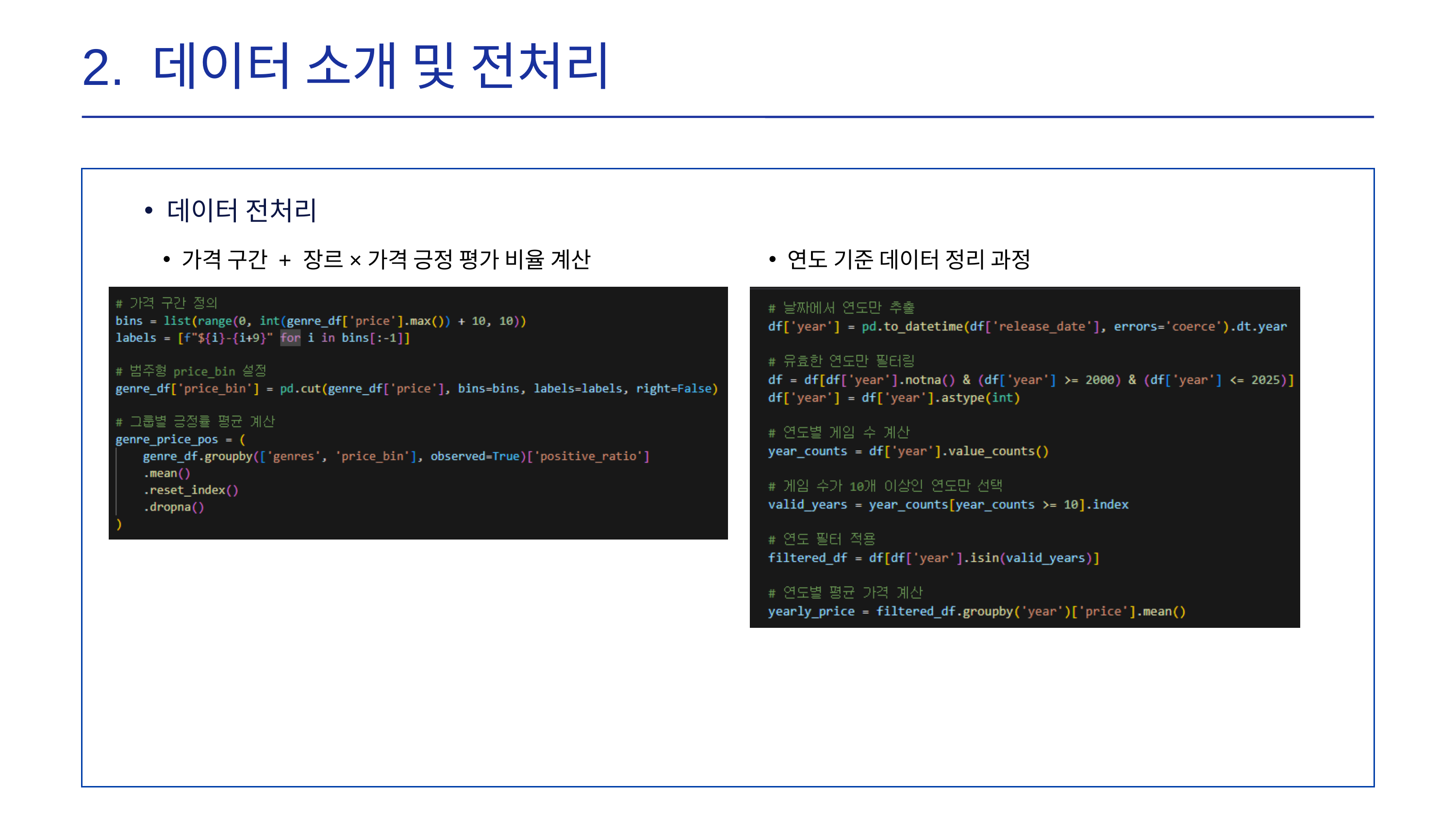

2. 데이터 소개 및 전처리

데이터 전처리
가격 구간 + 장르×가격 긍정 평가 비율 계산
연도 기준 데이터 정리 과정